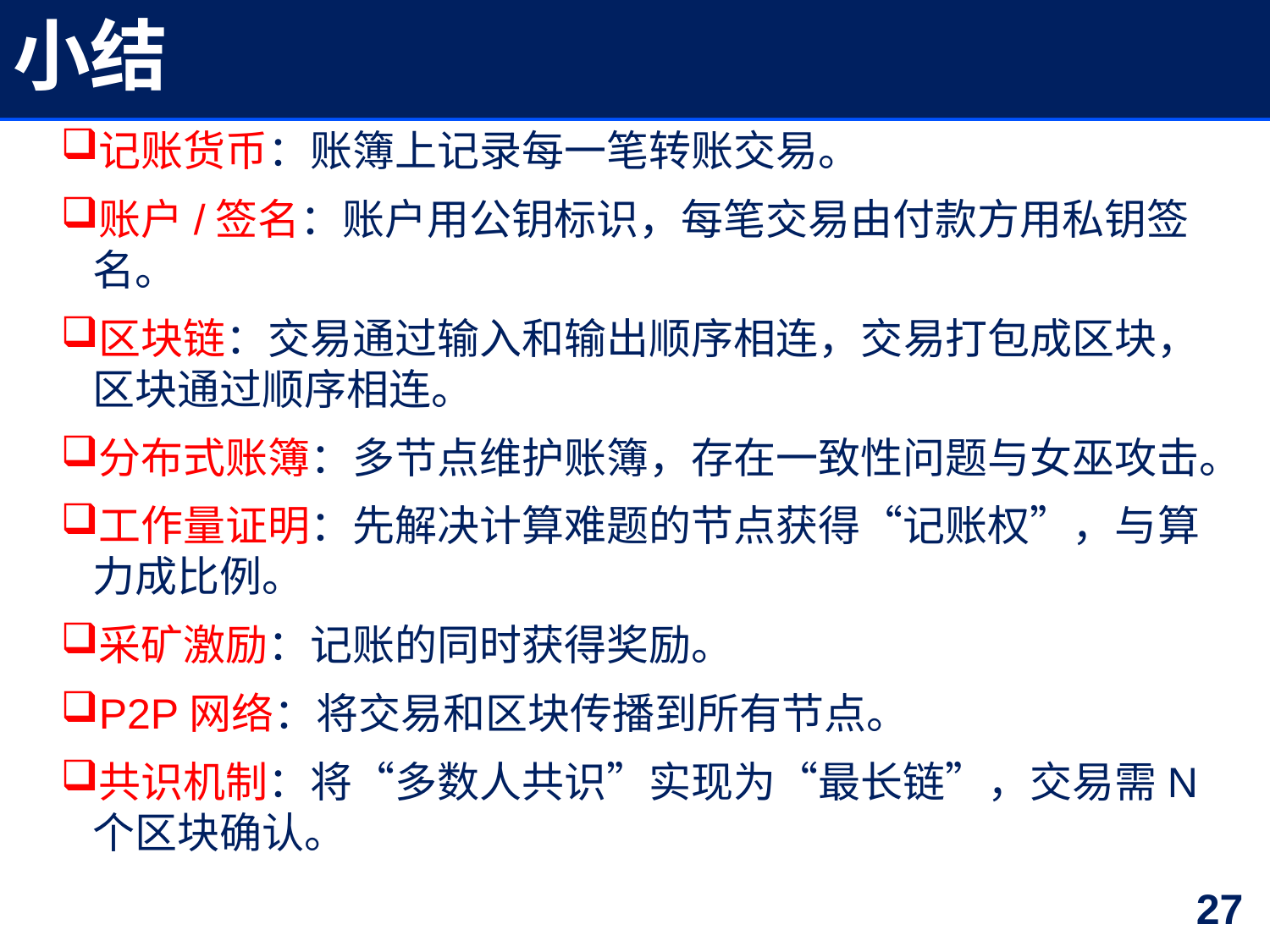

# 小结
记账货币：账簿上记录每一笔转账交易。
账户/签名：账户用公钥标识，每笔交易由付款方用私钥签名。
区块链：交易通过输入和输出顺序相连，交易打包成区块，区块通过顺序相连。
分布式账簿：多节点维护账簿，存在一致性问题与女巫攻击。
工作量证明：先解决计算难题的节点获得“记账权”，与算力成比例。
采矿激励：记账的同时获得奖励。
P2P网络：将交易和区块传播到所有节点。
共识机制：将“多数人共识”实现为“最长链”，交易需N个区块确认。

27